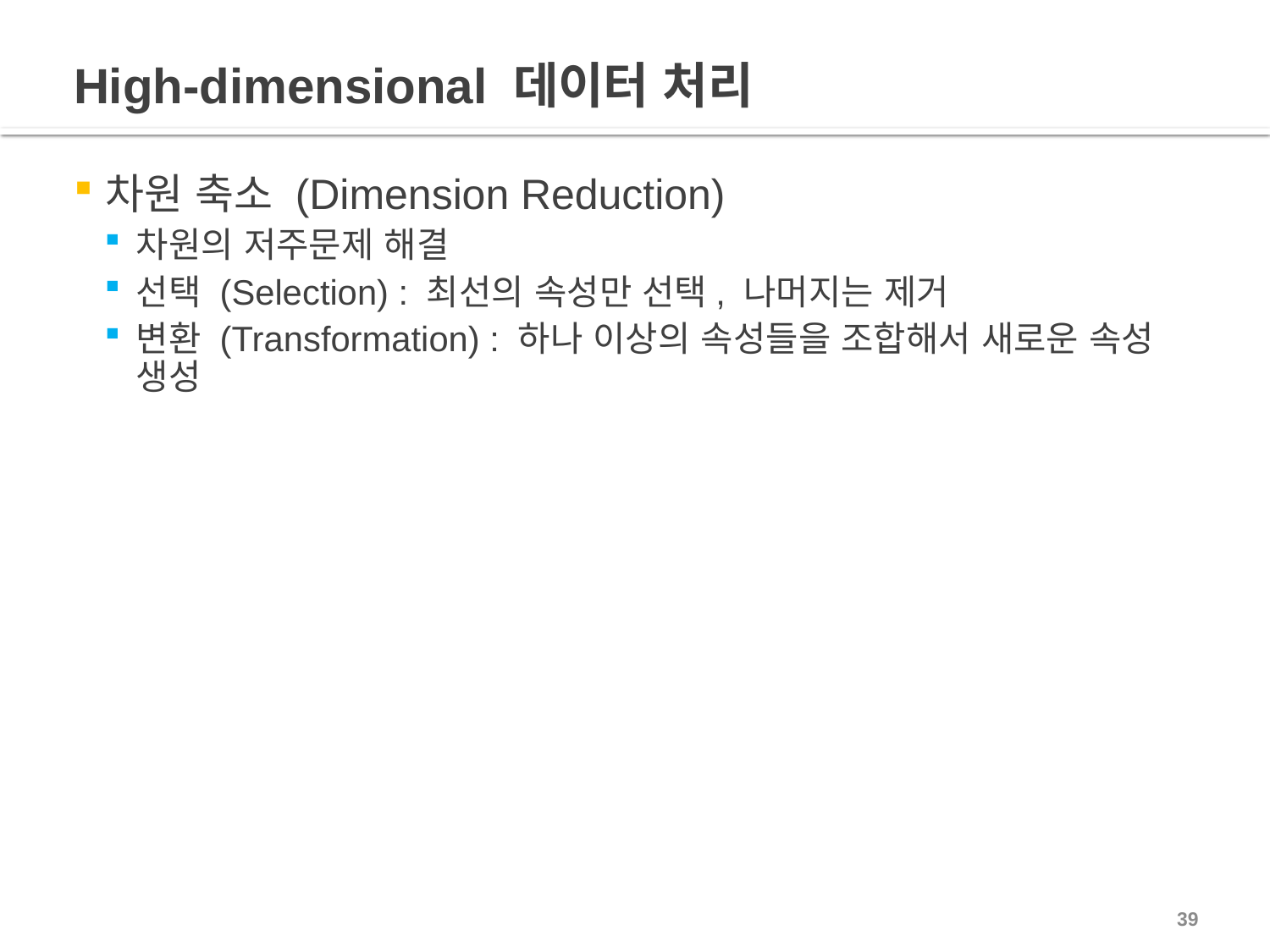

# High-dimensional 데이터 처리
차원 축소 (Dimension Reduction)
차원의 저주문제 해결
선택 (Selection) : 최선의 속성만 선택, 나머지는 제거
변환 (Transformation) : 하나 이상의 속성들을 조합해서 새로운 속성 생성
39